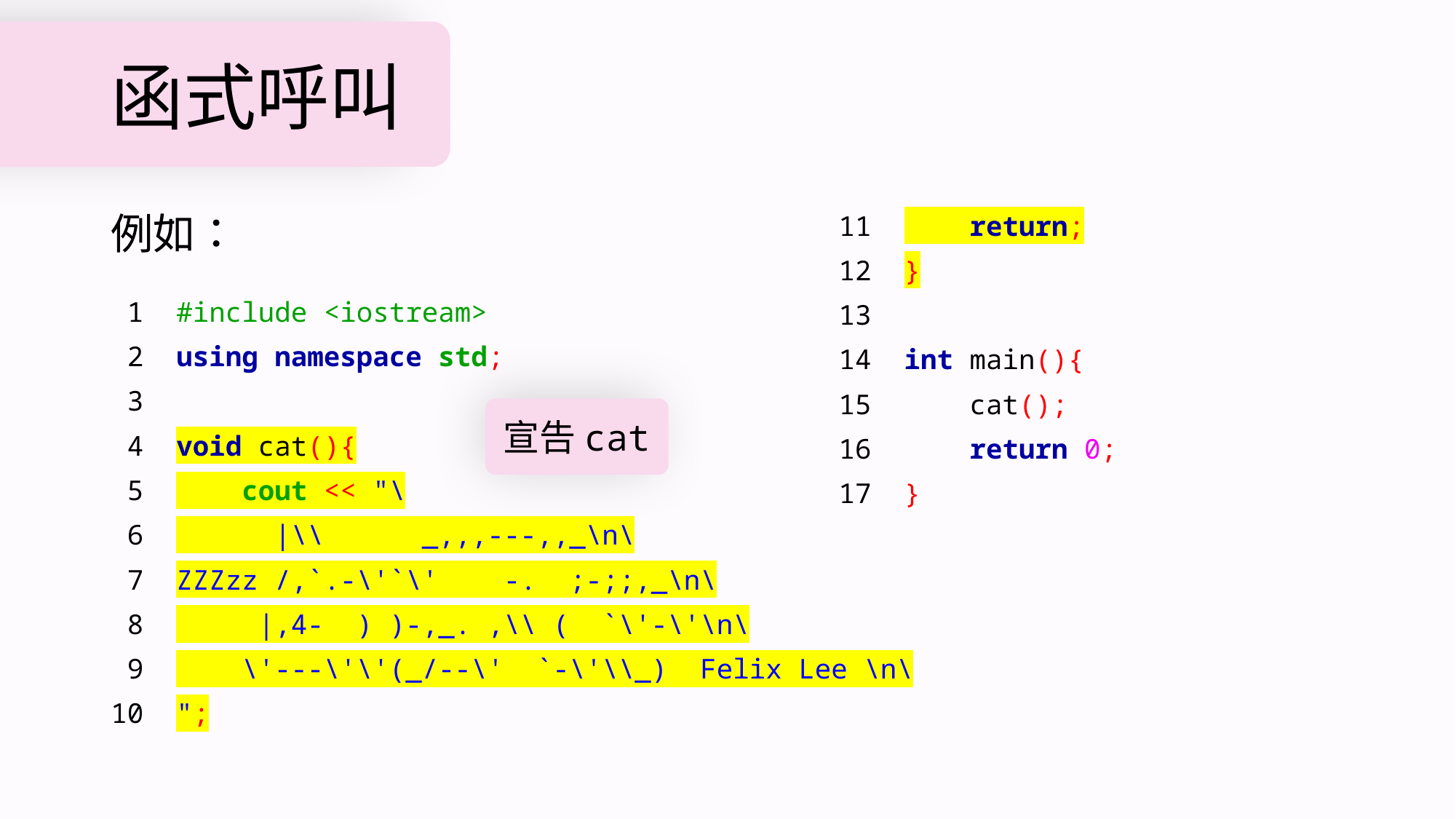

# 函式呼叫
例如：

 1  #include <iostream>
 2  using namespace std;
 3
 4  void cat(){
 5      cout << "\
 6        |\\      _,,,---,,_\n\
 7  ZZZzz /,`.-\'`\'    -.  ;-;;,_\n\
 8       |,4-  ) )-,_. ,\\ (  `\'-\'\n\
 9      \'---\'\'(_/--\'  `-\'\\_)  Felix Lee \n\
10  ";
11      return;
12  }
13
14  int main(){
15      cat();
16      return 0;
17  }
宣告cat